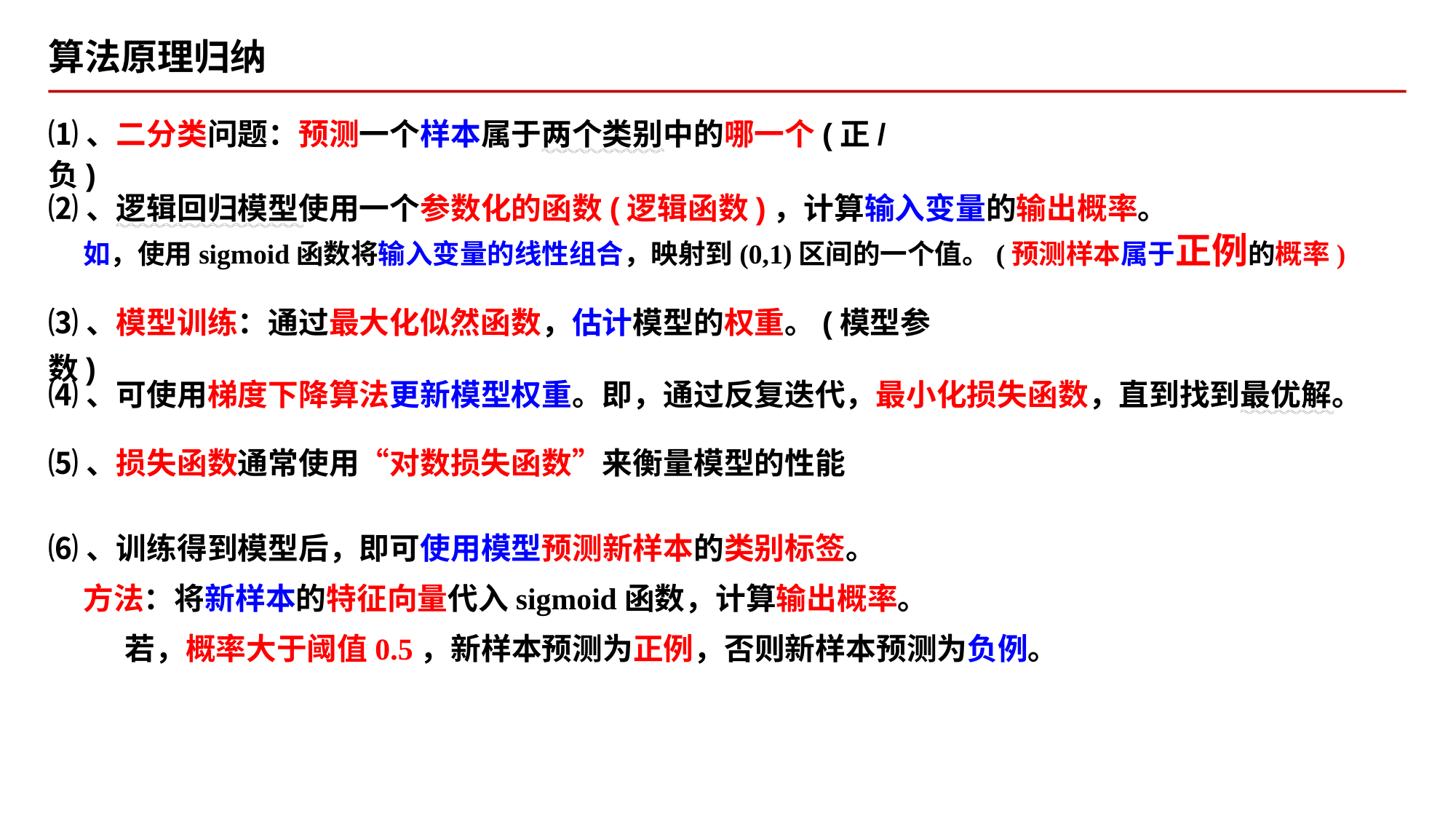

# 算法原理归纳
⑴、二分类问题：预测一个样本属于两个类别中的哪一个(正/负)
⑵、逻辑回归模型使用一个参数化的函数(逻辑函数)，计算输入变量的输出概率。
    如，使用sigmoid函数将输入变量的线性组合，映射到(0,1)区间的一个值。(预测样本属于正例的概率)
⑶、模型训练：通过最大化似然函数，估计模型的权重。(模型参数)
⑷、可使用梯度下降算法更新模型权重。即，通过反复迭代，最小化损失函数，直到找到最优解。
⑸、损失函数通常使用“对数损失函数”来衡量模型的性能
⑹、训练得到模型后，即可使用模型预测新样本的类别标签。
    方法：将新样本的特征向量代入sigmoid函数，计算输出概率。
          若，概率大于阈值0.5，新样本预测为正例，否则新样本预测为负例。